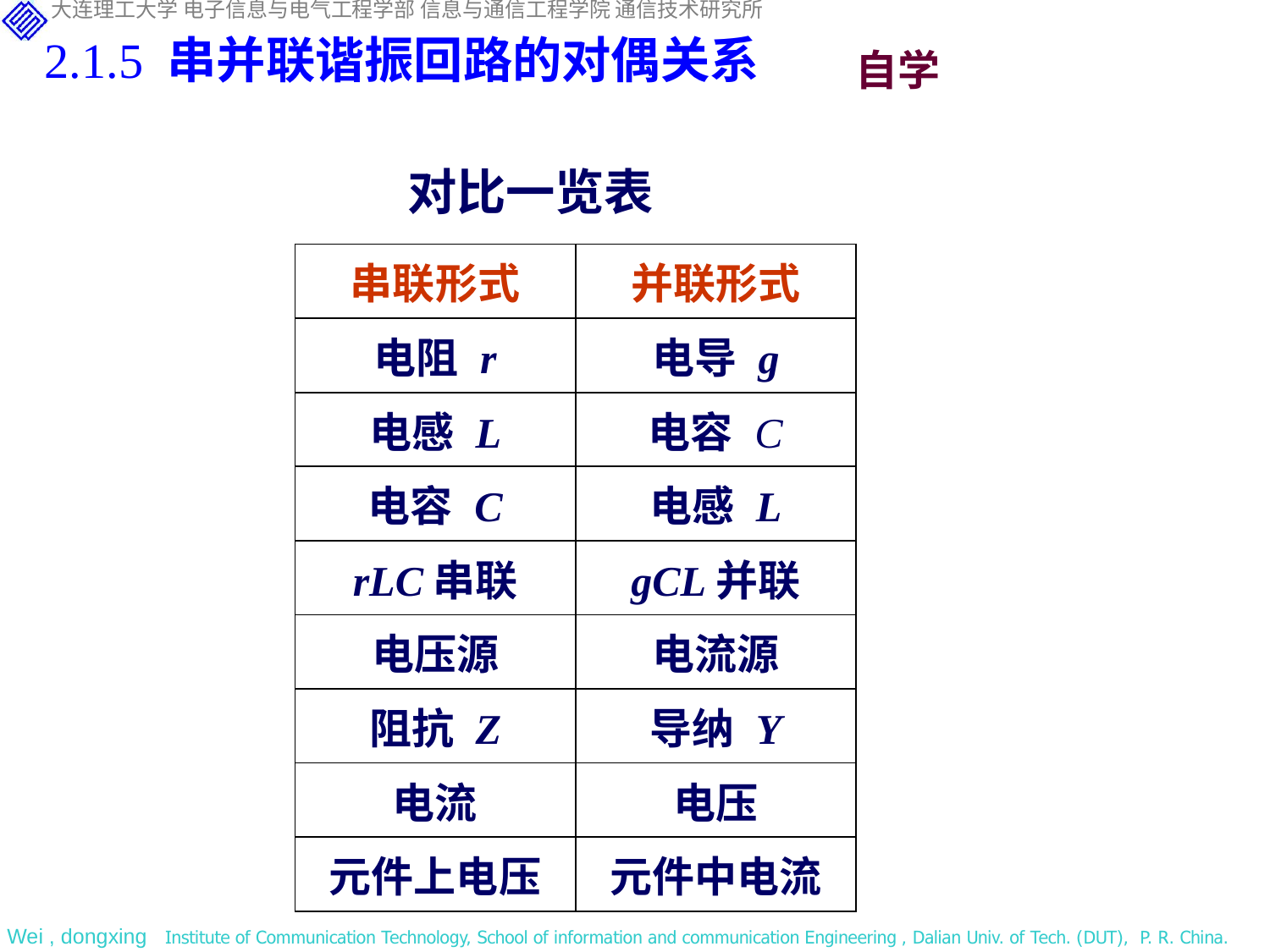

2.1.5 串并联谐振回路的对偶关系
自学
对比一览表
| 串联形式 | 并联形式 |
| --- | --- |
| 电阻 r | 电导 g |
| 电感 L | 电容 C |
| 电容 C | 电感 L |
| rLC串联 | gCL并联 |
| 电压源 | 电流源 |
| 阻抗 Z | 导纳 Y |
| 电流 | 电压 |
| 元件上电压 | 元件中电流 |